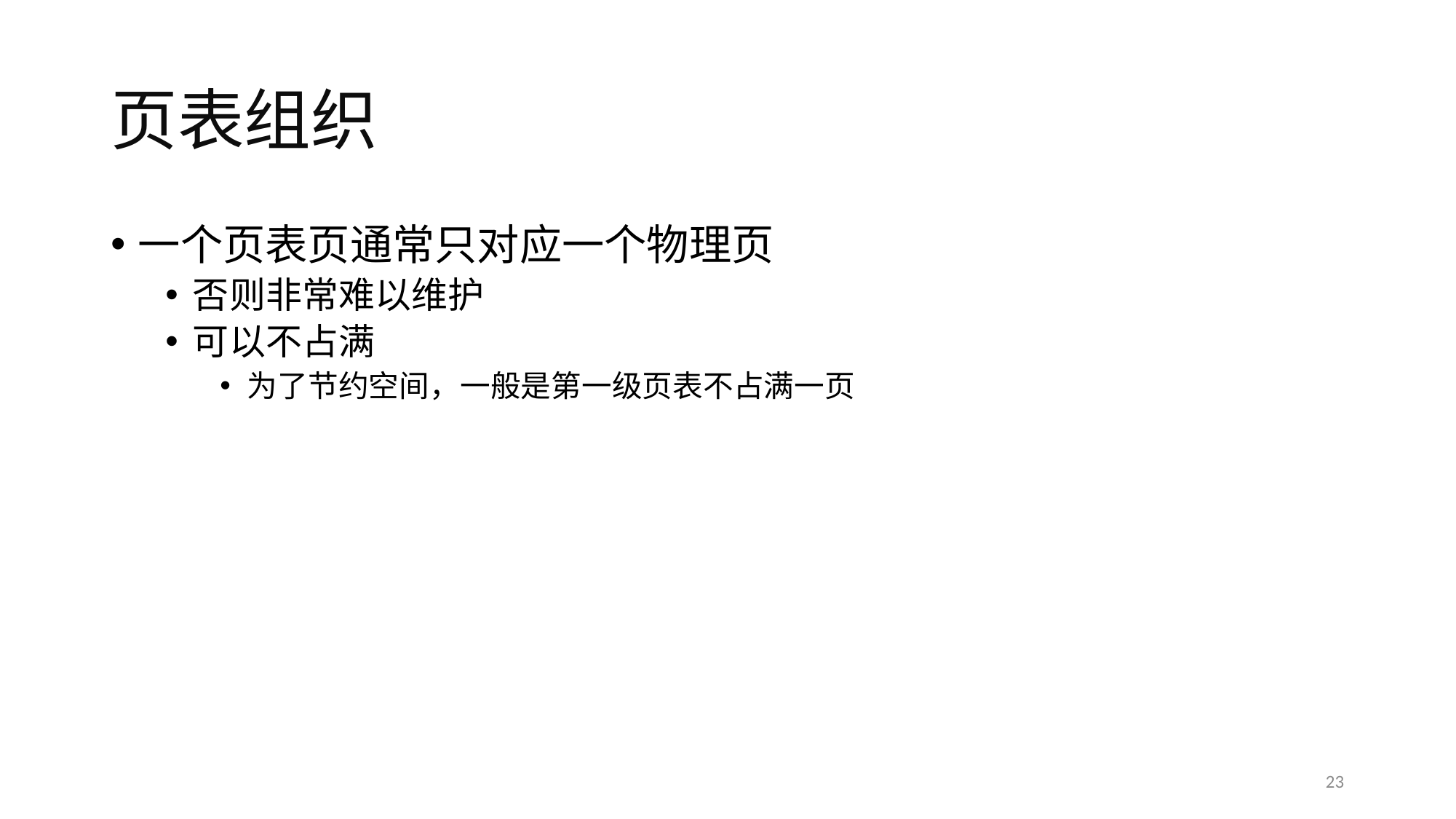

# 页表组织
一个页表页通常只对应一个物理页
否则非常难以维护
可以不占满
为了节约空间，一般是第一级页表不占满一页
23